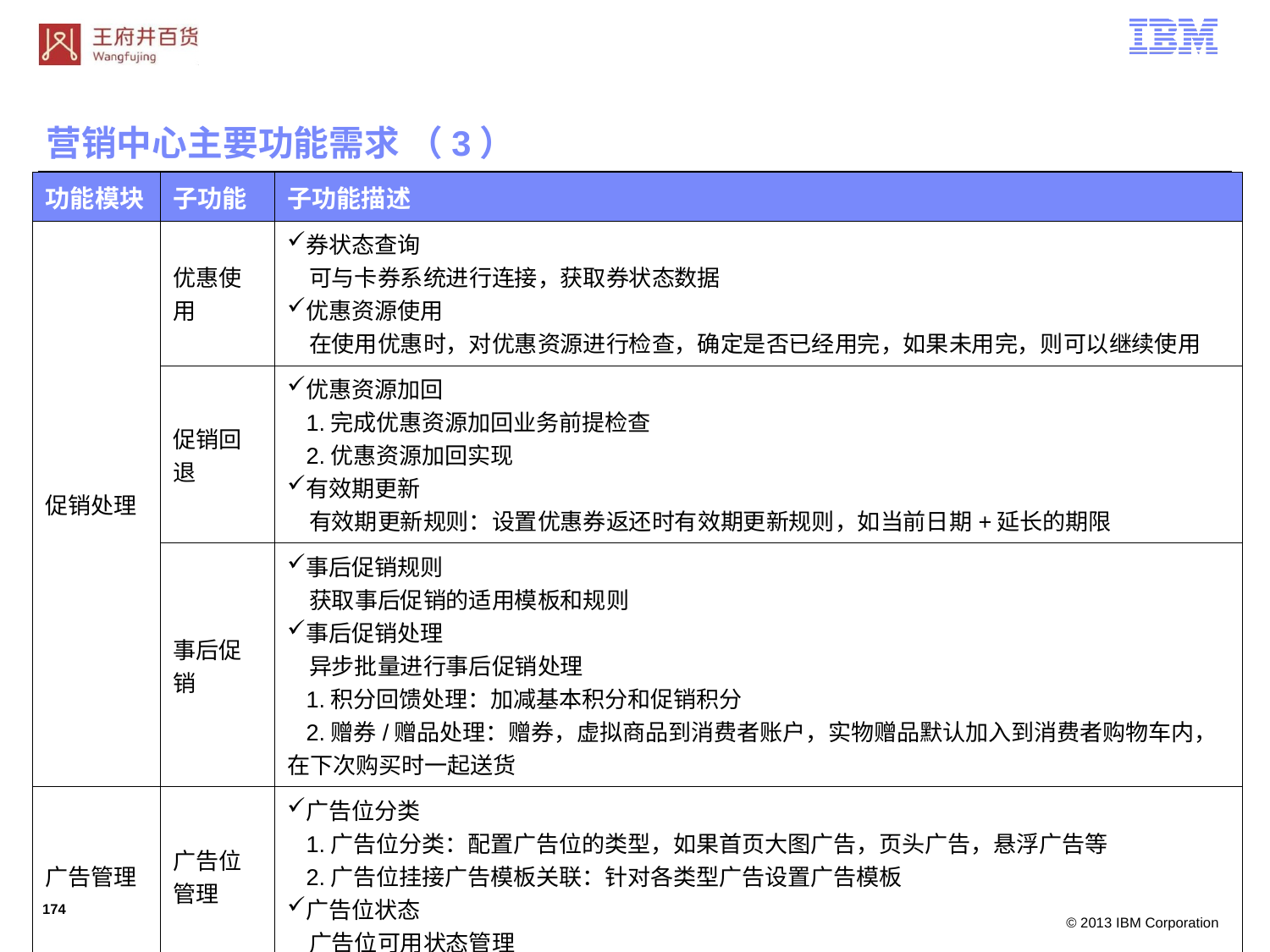

营销中心主要功能需求 （3）
| 功能模块 | 子功能 | 子功能描述 |
| --- | --- | --- |
| 促销处理 | 优惠使用 | 券状态查询 可与卡券系统进行连接，获取券状态数据 优惠资源使用 在使用优惠时，对优惠资源进行检查，确定是否已经用完，如果未用完，则可以继续使用 |
|  | 促销回退 | 优惠资源加回 1.完成优惠资源加回业务前提检查 2.优惠资源加回实现 有效期更新 有效期更新规则：设置优惠券返还时有效期更新规则，如当前日期+延长的期限 |
|  | 事后促销 | 事后促销规则 获取事后促销的适用模板和规则 事后促销处理 异步批量进行事后促销处理 1.积分回馈处理：加减基本积分和促销积分 2.赠券/赠品处理：赠券，虚拟商品到消费者账户，实物赠品默认加入到消费者购物车内，在下次购买时一起送货 |
| 广告管理 | 广告位管理 | 广告位分类 1.广告位分类：配置广告位的类型，如果首页大图广告，页头广告，悬浮广告等 2.广告位挂接广告模板关联：针对各类型广告设置广告模板 广告位状态 广告位可用状态管理 |
174